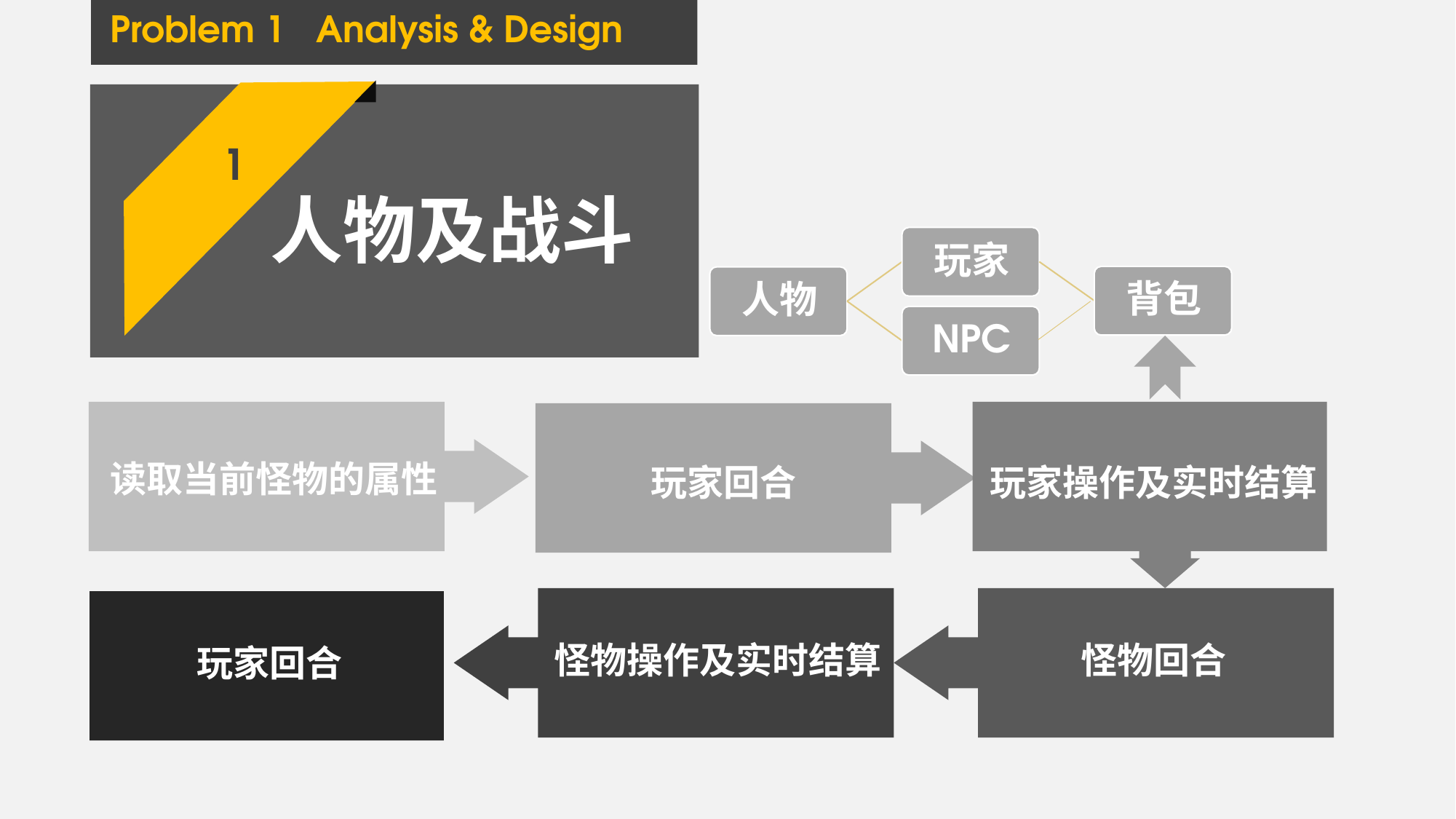

1
人物及战斗
Problem 1   Analysis & Design
人物

玩家

背包

NPC

玩家操作及实时结算

玩家回合
读取当前怪物的属性

怪物回合

玩家回合
怪物操作及实时结算